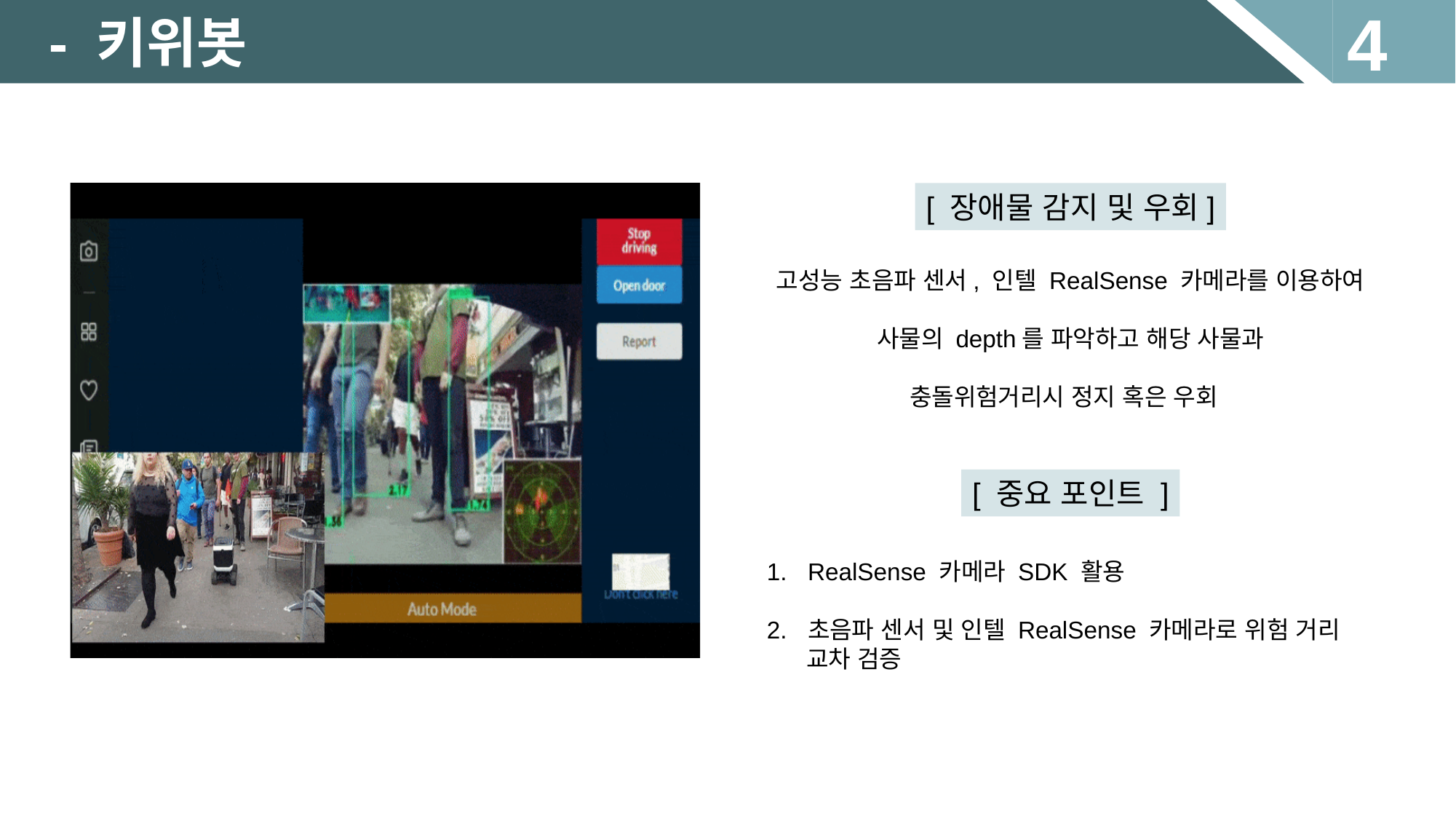

4

-
- 키위봇

[ 장애물 감지 및 우회]
고성능 초음파 센서, 인텔 RealSense 카메라를 이용하여

사물의 depth를 파악하고 해당 사물과

충돌위험거리시 정지 혹은 우회
[ 중요 포인트 ]
RealSense 카메라 SDK 활용

초음파 센서 및 인텔 RealSense 카메라로 위험 거리
     교차 검증